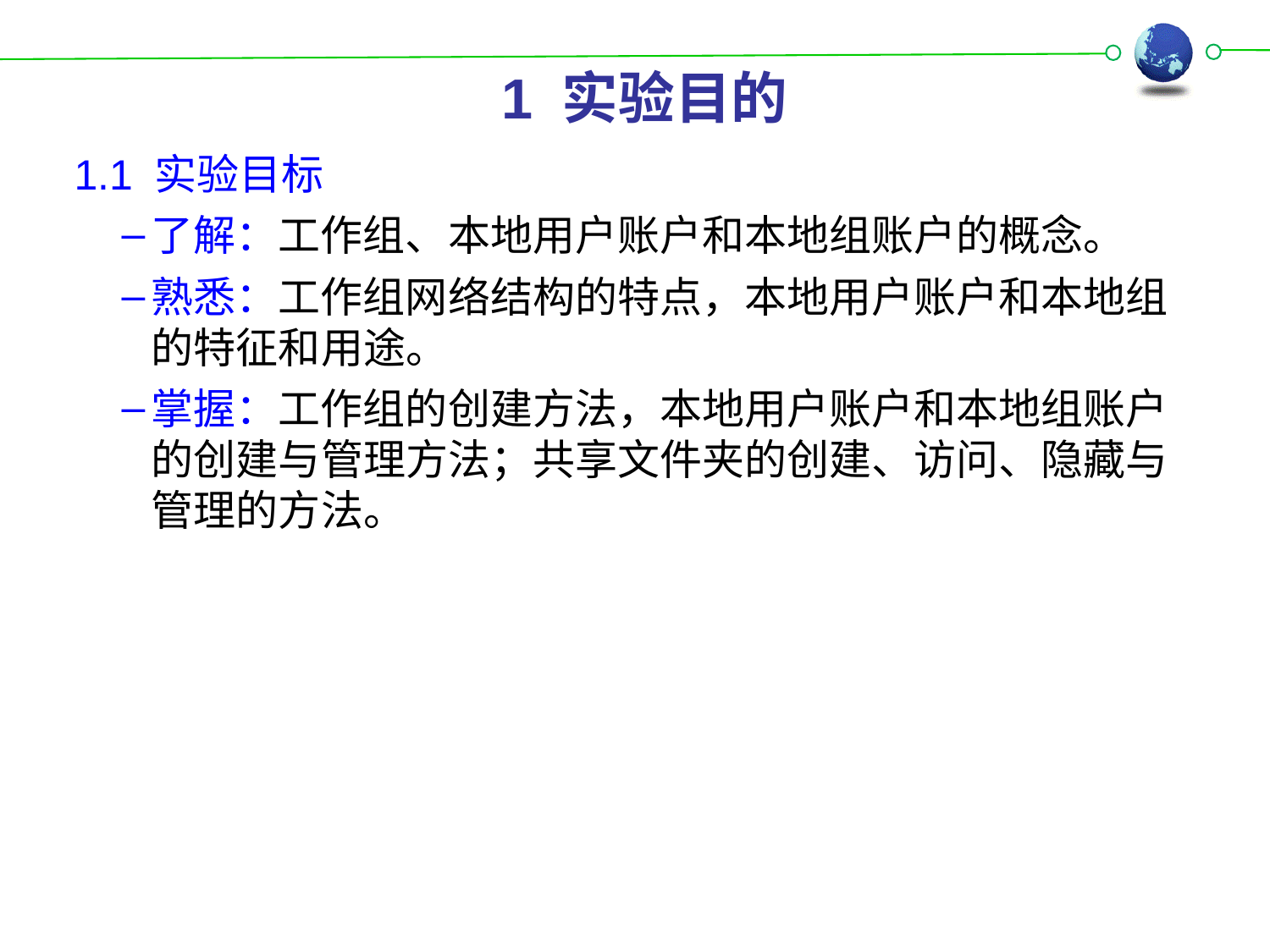

# 1 实验目的
1.1 实验目标
了解：工作组、本地用户账户和本地组账户的概念。
熟悉：工作组网络结构的特点，本地用户账户和本地组的特征和用途。
掌握：工作组的创建方法，本地用户账户和本地组账户的创建与管理方法；共享文件夹的创建、访问、隐藏与管理的方法。